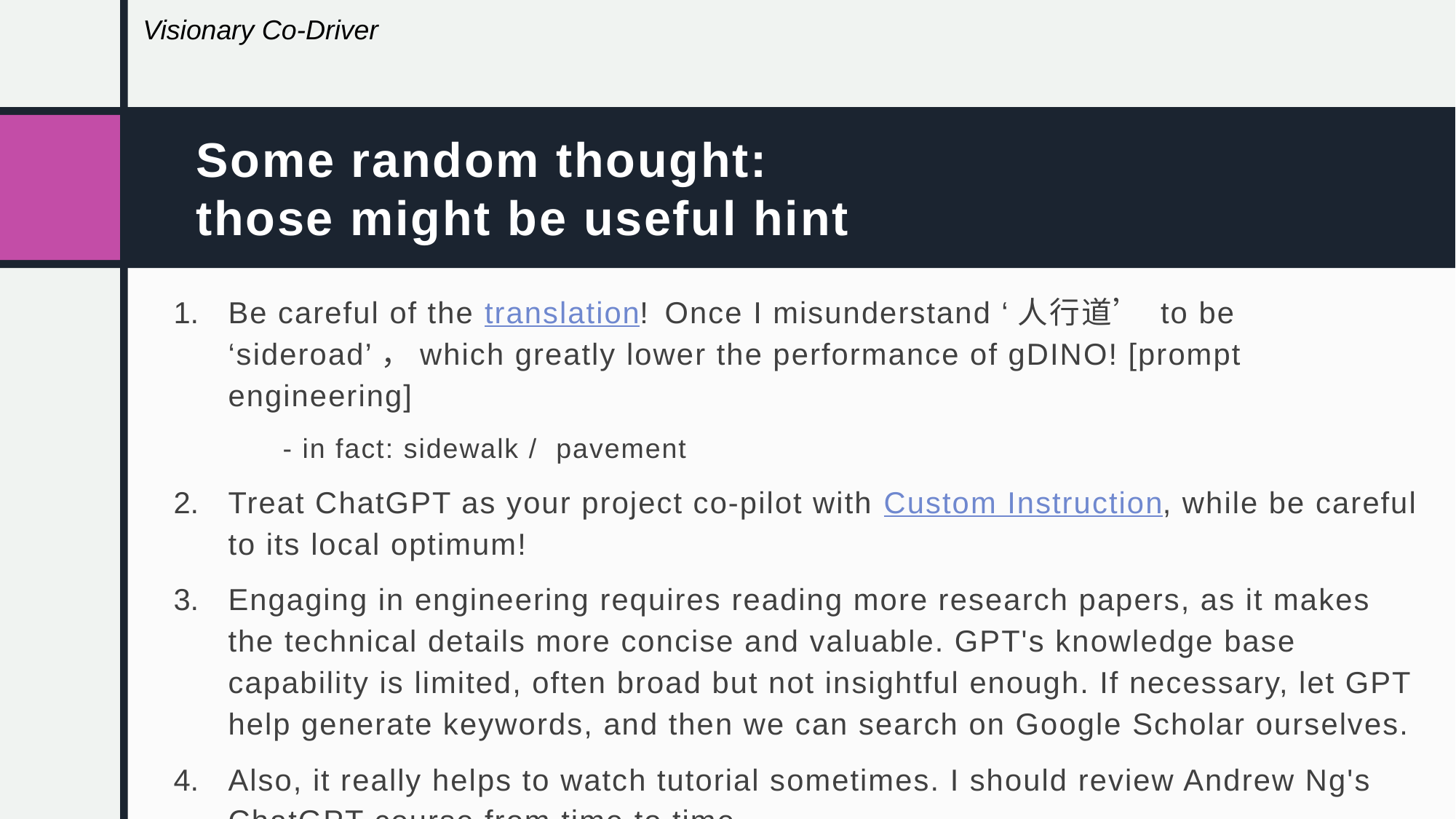

Visionary Co-Driver

# Some random thought: those might be useful hint

Be careful of the translation!	Once I misunderstand ‘人行道’ to be ‘sideroad’，which greatly lower the performance of gDINO! [prompt engineering]
	- in fact: sidewalk /  pavement
Treat ChatGPT as your project co-pilot with Custom Instruction, while be careful to its local optimum!
Engaging in engineering requires reading more research papers, as it makes the technical details more concise and valuable. GPT's knowledge base capability is limited, often broad but not insightful enough. If necessary, let GPT help generate keywords, and then we can search on Google Scholar ourselves.
Also, it really helps to watch tutorial sometimes. I should review Andrew Ng's ChatGPT course from time to time.